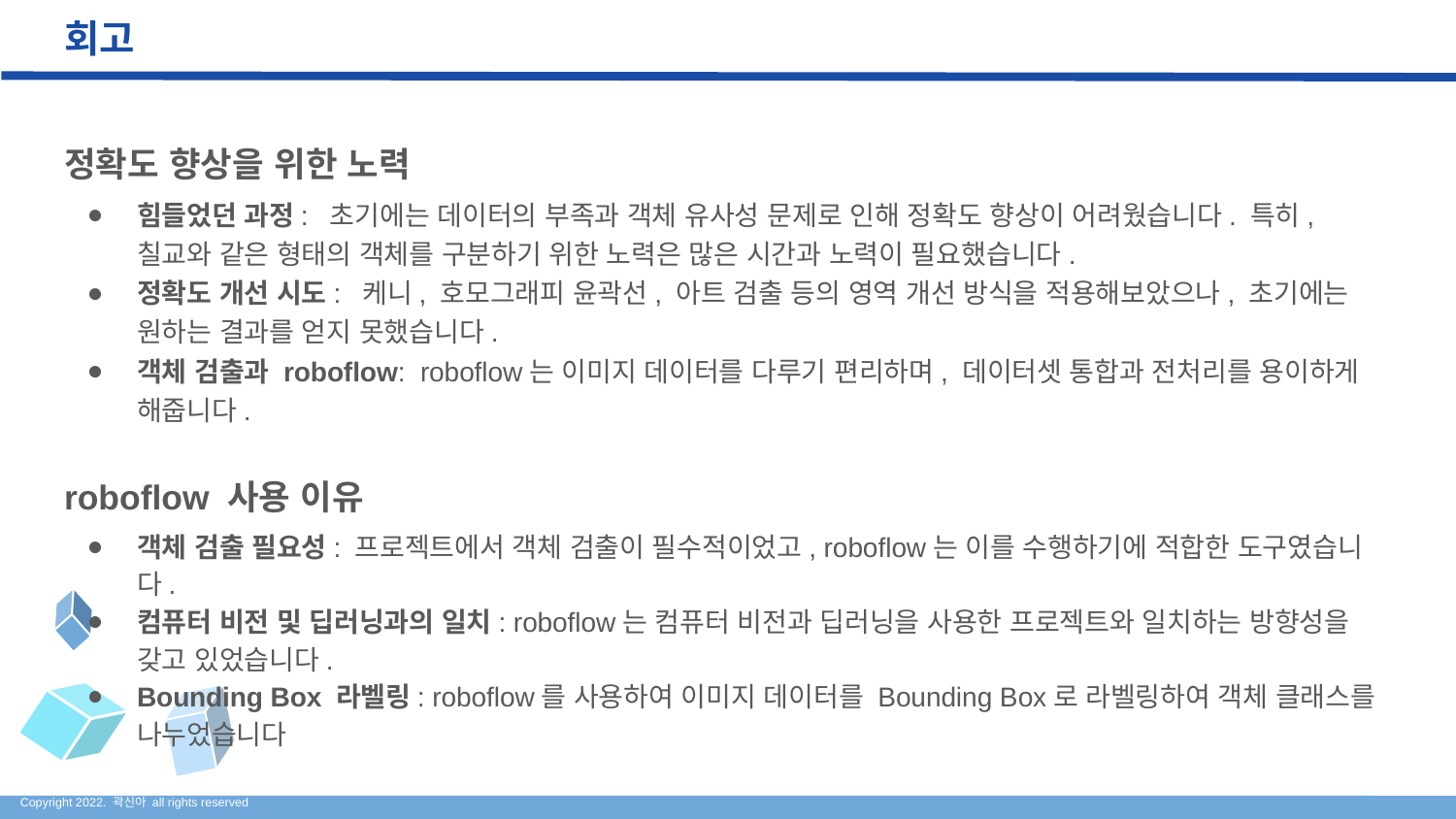

# 회고
정확도 향상을 위한 노력
힘들었던 과정:  초기에는 데이터의 부족과 객체 유사성 문제로 인해 정확도 향상이 어려웠습니다. 특히, 칠교와 같은 형태의 객체를 구분하기 위한 노력은 많은 시간과 노력이 필요했습니다.
정확도 개선 시도:  케니, 호모그래피 윤곽선, 아트 검출 등의 영역 개선 방식을 적용해보았으나, 초기에는 원하는 결과를 얻지 못했습니다.
객체 검출과 roboflow:  roboflow는 이미지 데이터를 다루기 편리하며, 데이터셋 통합과 전처리를 용이하게 해줍니다.
roboflow 사용 이유
객체 검출 필요성: 프로젝트에서 객체 검출이 필수적이었고, roboflow는 이를 수행하기에 적합한 도구였습니다.
컴퓨터 비전 및 딥러닝과의 일치: roboflow는 컴퓨터 비전과 딥러닝을 사용한 프로젝트와 일치하는 방향성을 갖고 있었습니다.
Bounding Box 라벨링: roboflow를 사용하여 이미지 데이터를 Bounding Box로 라벨링하여 객체 클래스를 나누었습니다